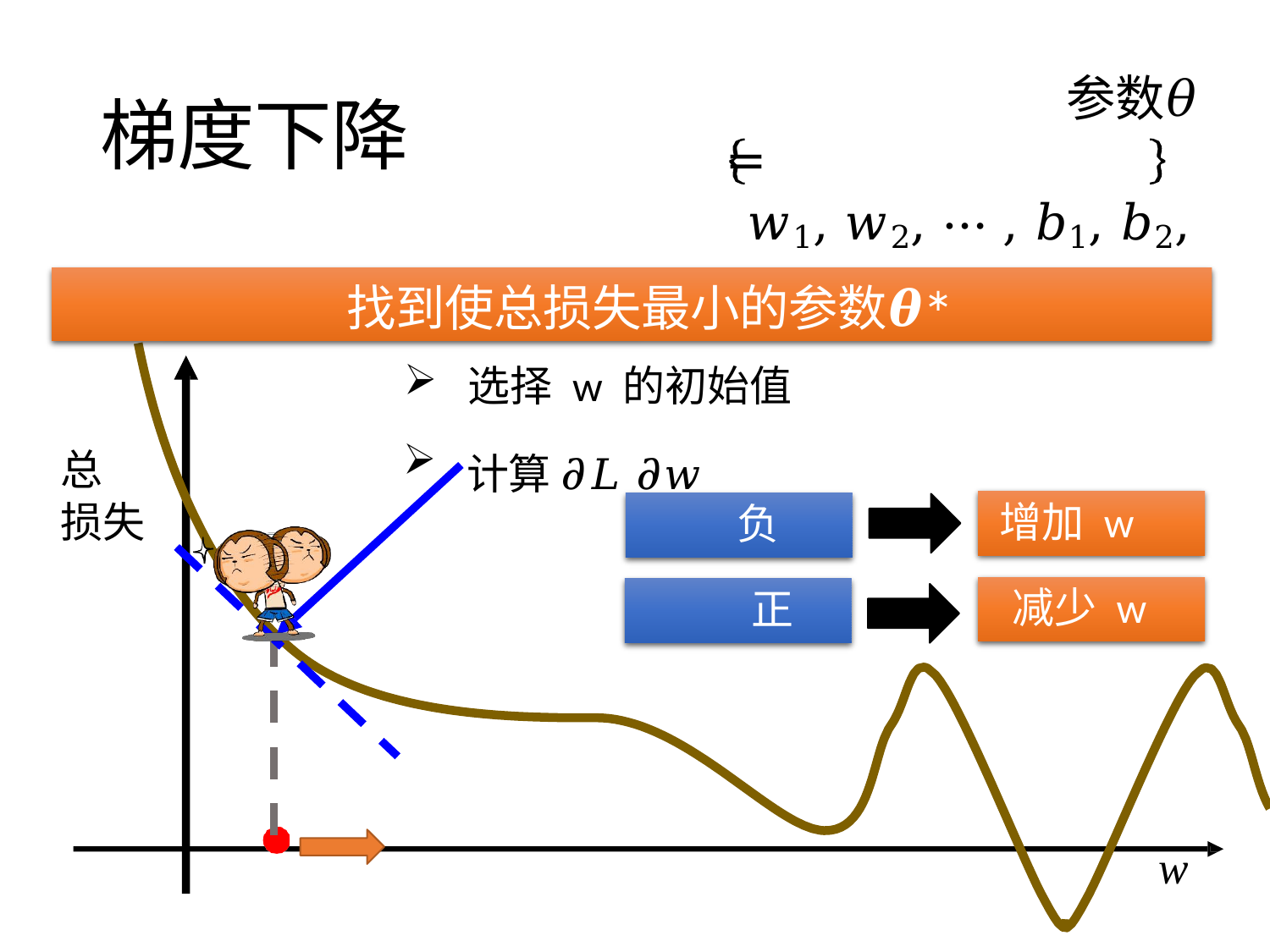

# 参数𝜃 =
𝑤1, 𝑤2, ⋯ , 𝑏1, 𝑏2, ⋯
梯度下降

                         找到使总损失最小的参数𝜽∗
选择 w 的初始值
计算 𝜕𝐿 𝜕𝑤

总
损失

增加 w

负

 减少 w
        正

w